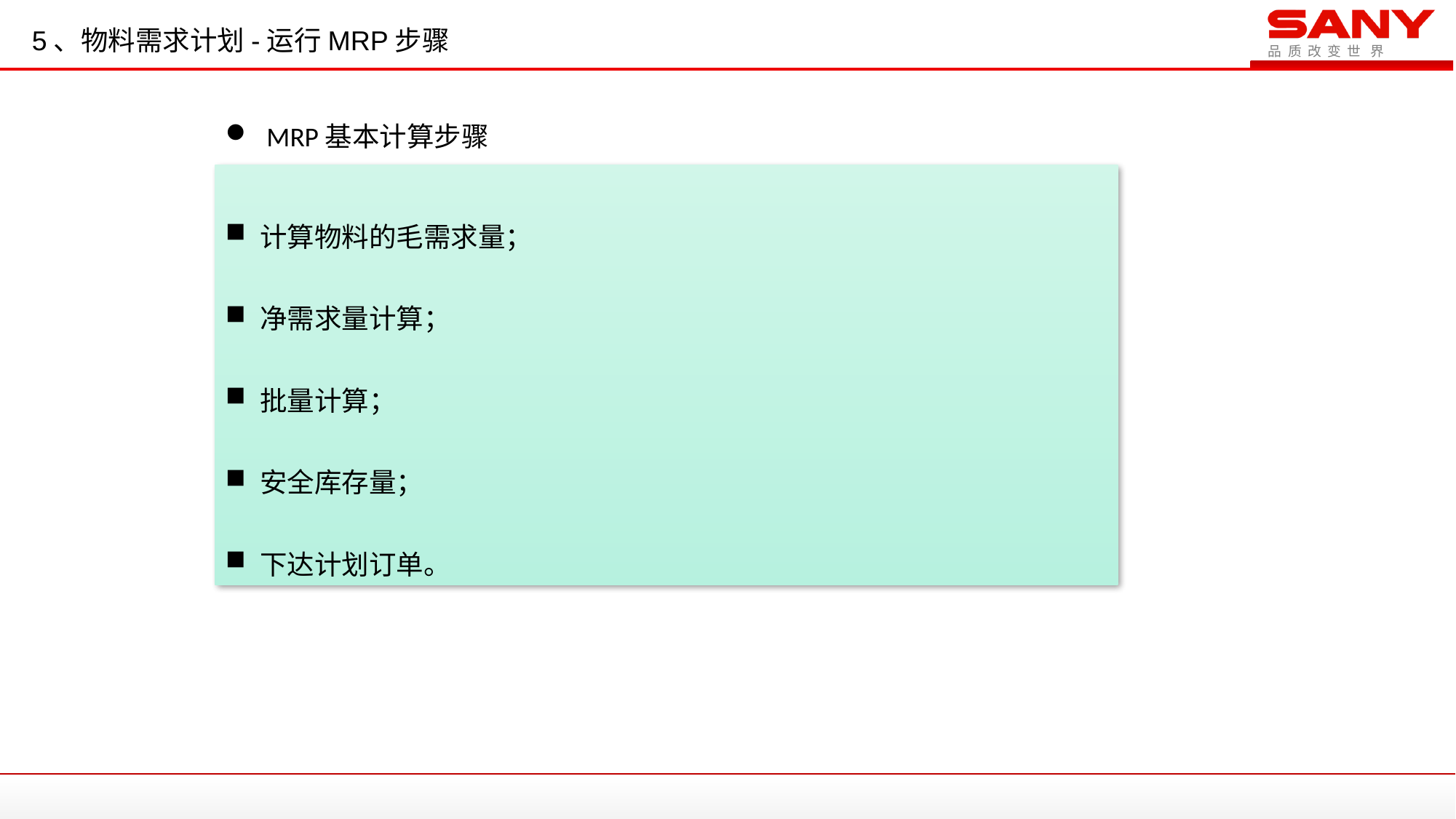

5、物料需求计划-运行MRP步骤
MRP基本计算步骤
计算物料的毛需求量；
净需求量计算；
批量计算；
安全库存量；
下达计划订单。